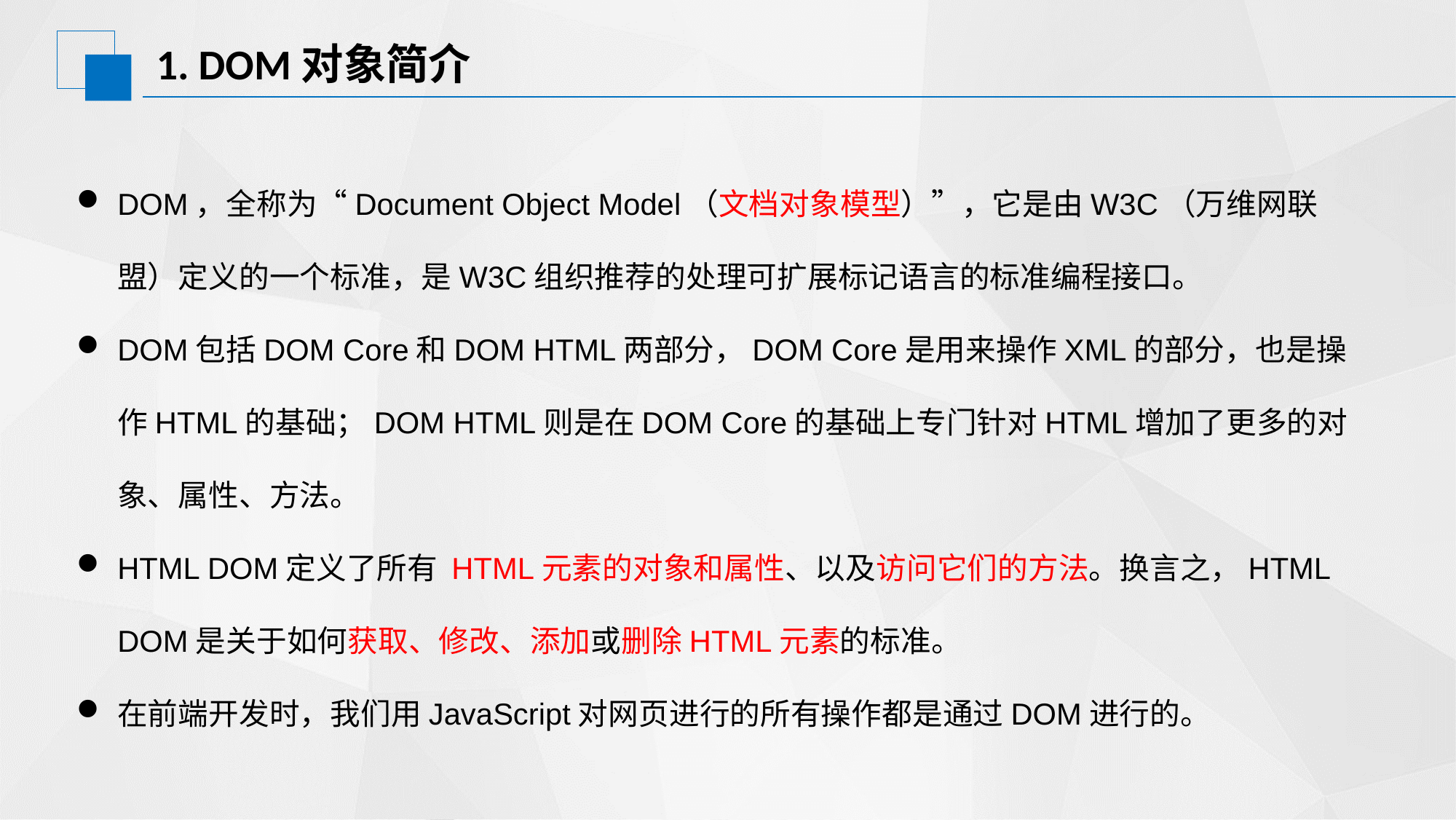

# 1. DOM对象简介
DOM，全称为“Document Object Model（文档对象模型）”，它是由W3C（万维网联盟）定义的一个标准，是W3C组织推荐的处理可扩展标记语言的标准编程接口。
DOM包括DOM Core和DOM HTML两部分，DOM Core是用来操作XML的部分，也是操作HTML的基础；DOM HTML则是在DOM Core的基础上专门针对HTML增加了更多的对象、属性、方法。
HTML DOM定义了所有 HTML元素的对象和属性、以及访问它们的方法。换言之，HTML DOM是关于如何获取、修改、添加或删除HTML元素的标准。
在前端开发时，我们用JavaScript对网页进行的所有操作都是通过DOM进行的。